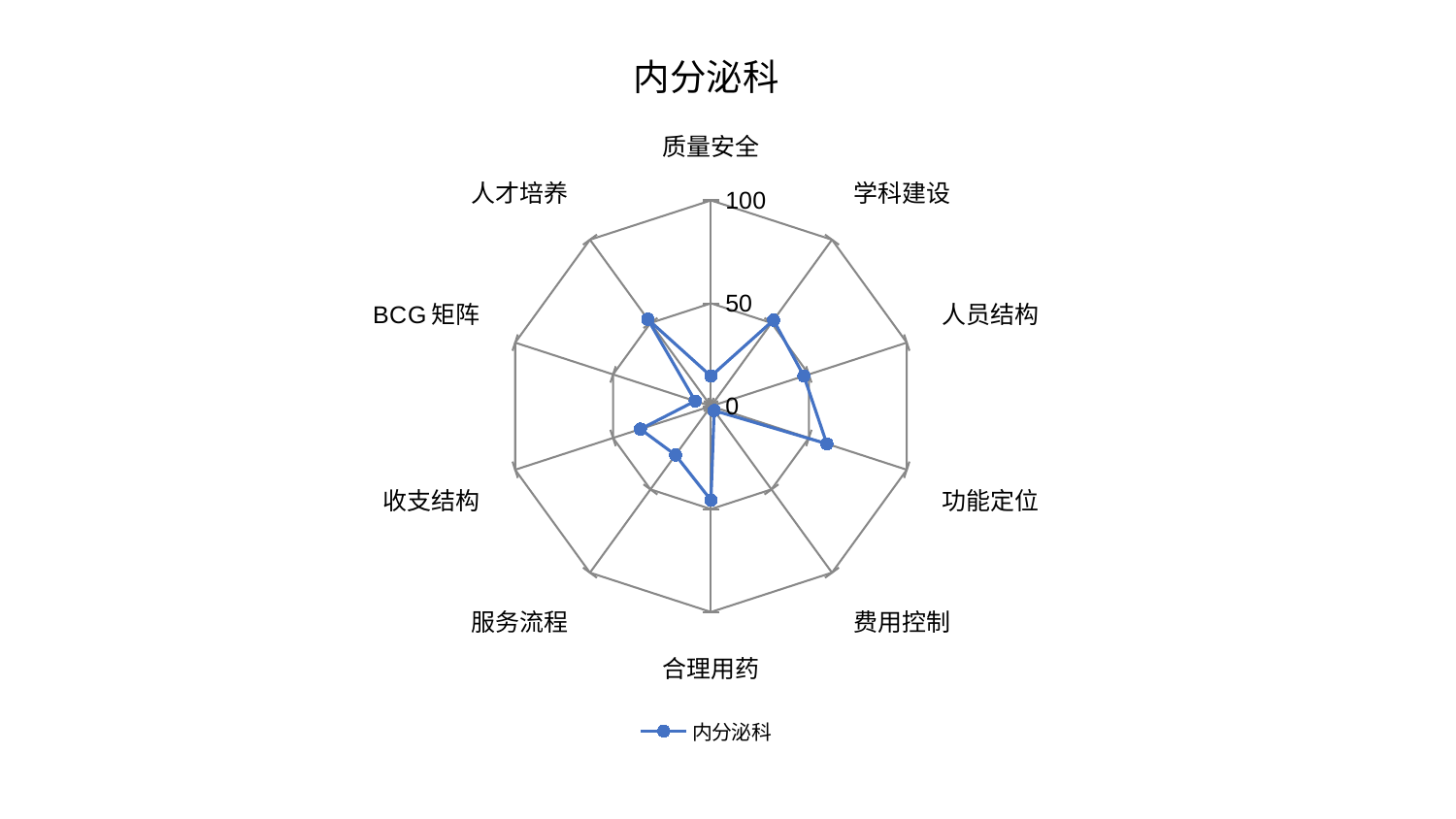

### Chart: 内分泌科

| Category | 内分泌科 |
|---|---|
| 质量安全 | 14.590413838465633 |
| 学科建设 | 51.715809023293964 |
| 人员结构 | 47.46266612880993 |
| 功能定位 | 59.18461078008993 |
| 费用控制 | 2.6337062870921506 |
| 合理用药 | 45.65751746174488 |
| 服务流程 | 29.32032038760717 |
| 收支结构 | 36.044662287050535 |
| BCG矩阵 | 8.062639965557949 |
| 人才培养 | 52.26537488219521 |
135